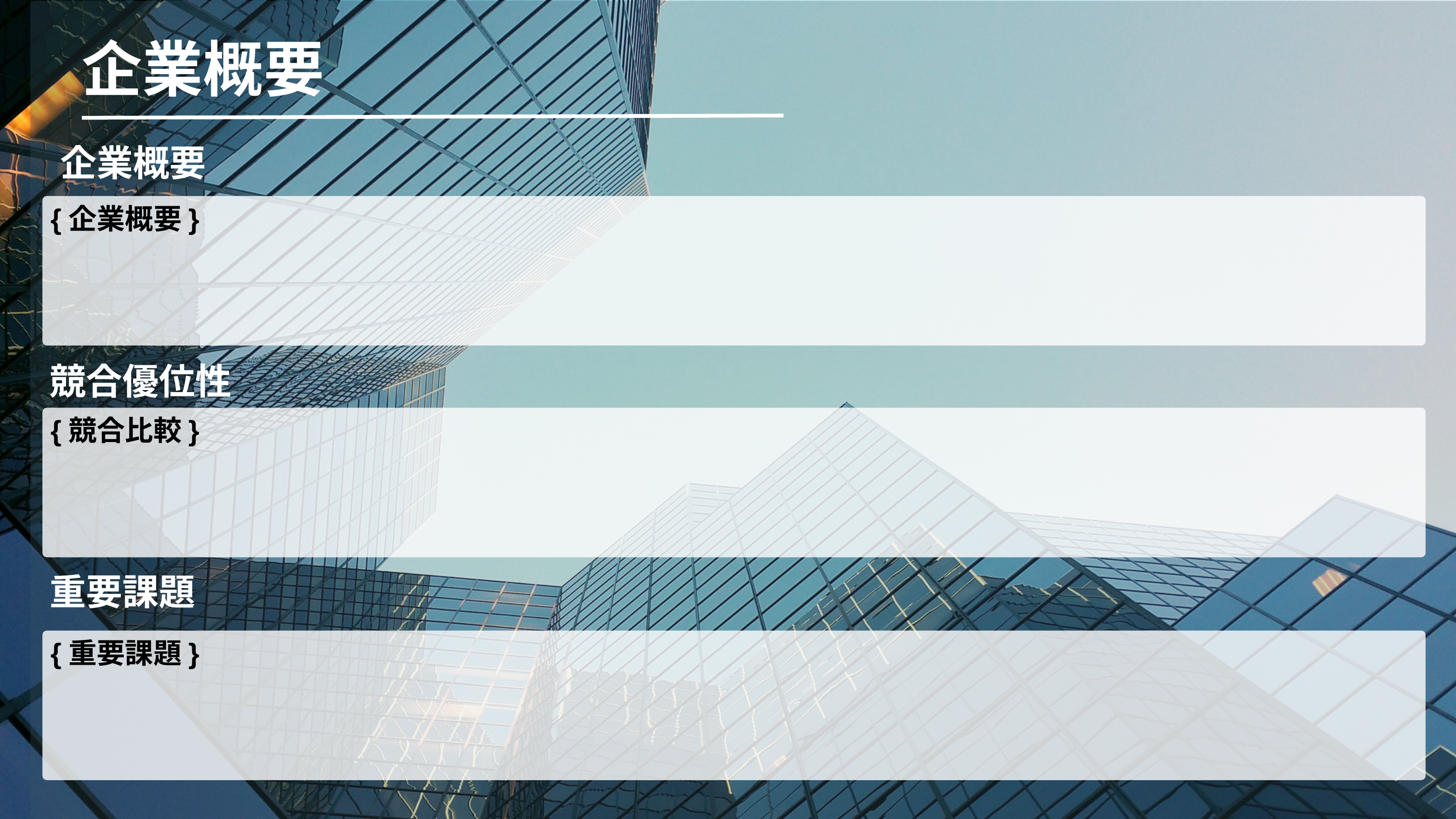

企業概要

 企業概要
{企業概要}
競合優位性
{競合比較}
重要課題
{重要課題}